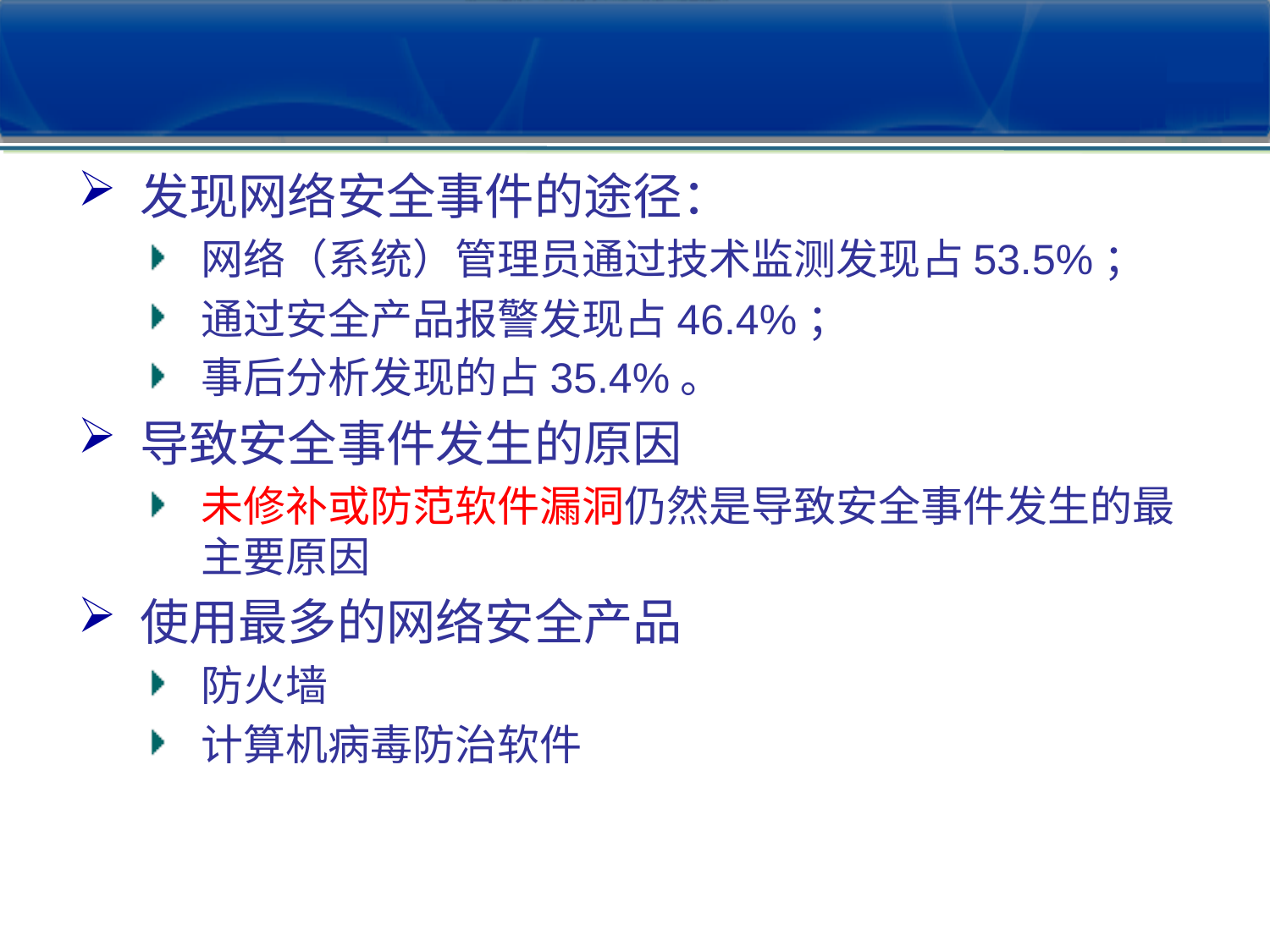

发现网络安全事件的途径：
网络（系统）管理员通过技术监测发现占53.5%；
通过安全产品报警发现占46.4%；
事后分析发现的占35.4%。
导致安全事件发生的原因
未修补或防范软件漏洞仍然是导致安全事件发生的最主要原因
使用最多的网络安全产品
防火墙
计算机病毒防治软件